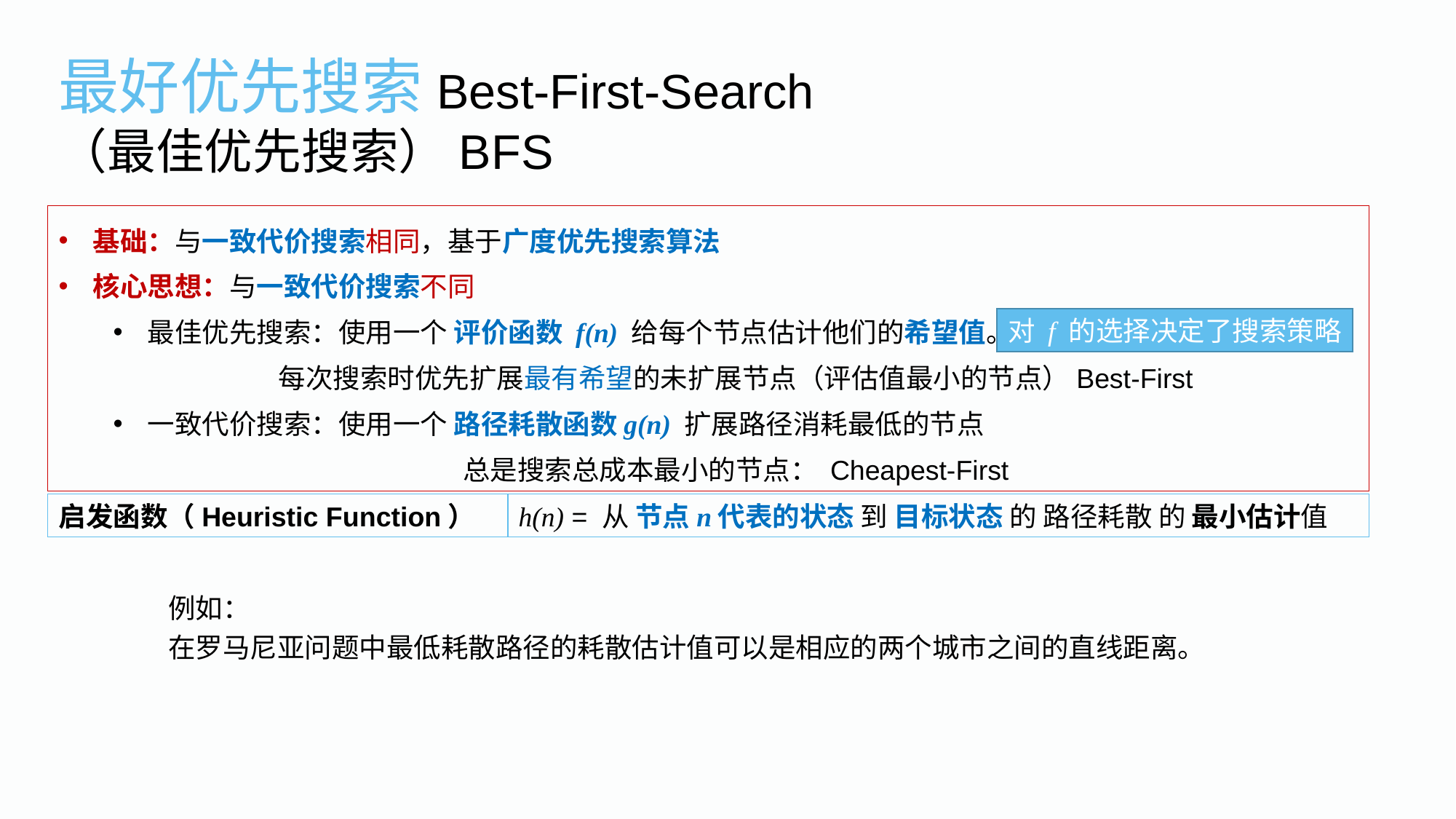

最好优先搜索Best-First-Search
（最佳优先搜索）BFS
基础：与一致代价搜索相同，基于广度优先搜索算法
核心思想：与一致代价搜索不同
最佳优先搜索：使用一个 评价函数 f(n) 给每个节点估计他们的希望值。
每次搜索时优先扩展最有希望的未扩展节点（评估值最小的节点）Best-First
一致代价搜索：使用一个 路径耗散函数g(n) 扩展路径消耗最低的节点
总是搜索总成本最小的节点： Cheapest-First
对 f 的选择决定了搜索策略
启发函数（Heuristic Function）
h(n) = 从 节点n代表的状态 到 目标状态 的 路径耗散 的 最小估计值
例如：
在罗马尼亚问题中最低耗散路径的耗散估计值可以是相应的两个城市之间的直线距离。